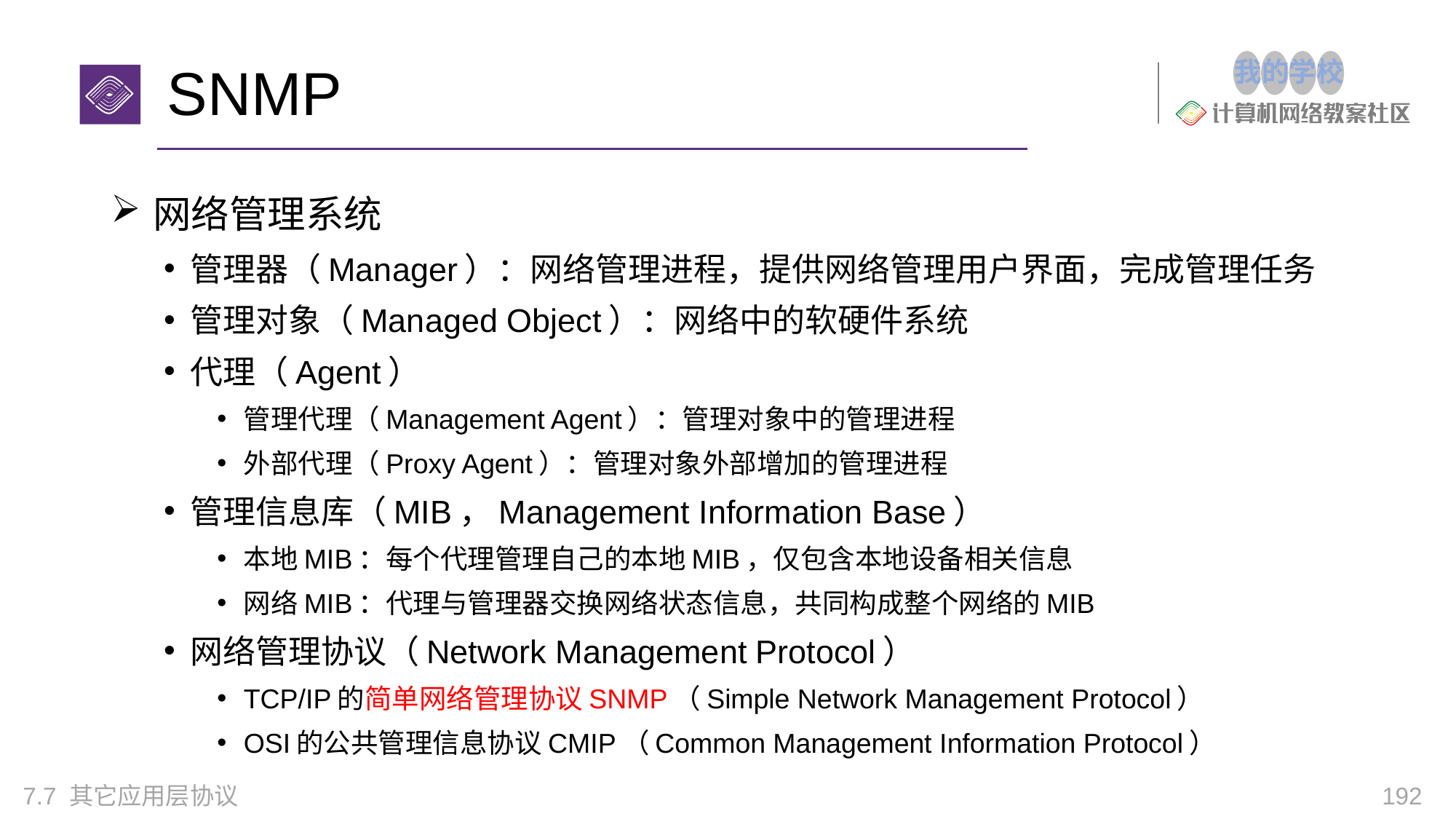

# SNMP
网络管理系统
管理器（Manager）：网络管理进程，提供网络管理用户界面，完成管理任务
管理对象（Managed Object）：网络中的软硬件系统
代理（Agent）
管理代理（Management Agent）：管理对象中的管理进程
外部代理（Proxy Agent）：管理对象外部增加的管理进程
管理信息库（MIB，Management Information Base）
本地MIB：每个代理管理自己的本地MIB，仅包含本地设备相关信息
网络MIB：代理与管理器交换网络状态信息，共同构成整个网络的MIB
网络管理协议（Network Management Protocol）
TCP/IP的简单网络管理协议SNMP（Simple Network Management Protocol）
OSI的公共管理信息协议CMIP（Common Management Information Protocol）
192
7.7 其它应用层协议